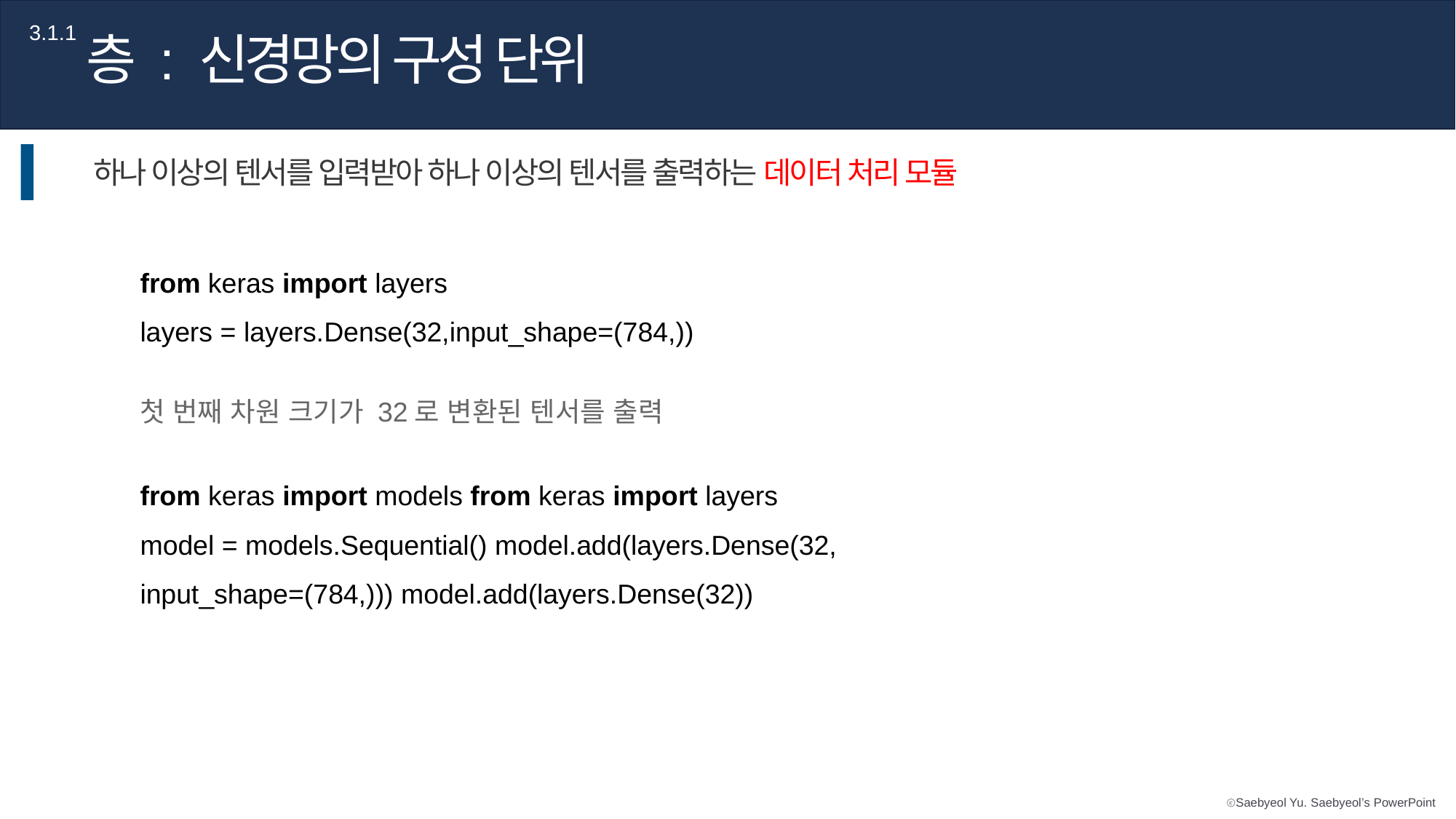

3.1.1
층 : 신경망의 구성 단위

하나 이상의 텐서를 입력받아 하나 이상의 텐서를 출력하는 데이터 처리 모듈
from keras import layers
layers = layers.Dense(32,input_shape=(784,))
첫 번째 차원 크기가 32로 변환된 텐서를 출력
from keras import models from keras import layers model = models.Sequential() model.add(layers.Dense(32, input_shape=(784,))) model.add(layers.Dense(32))